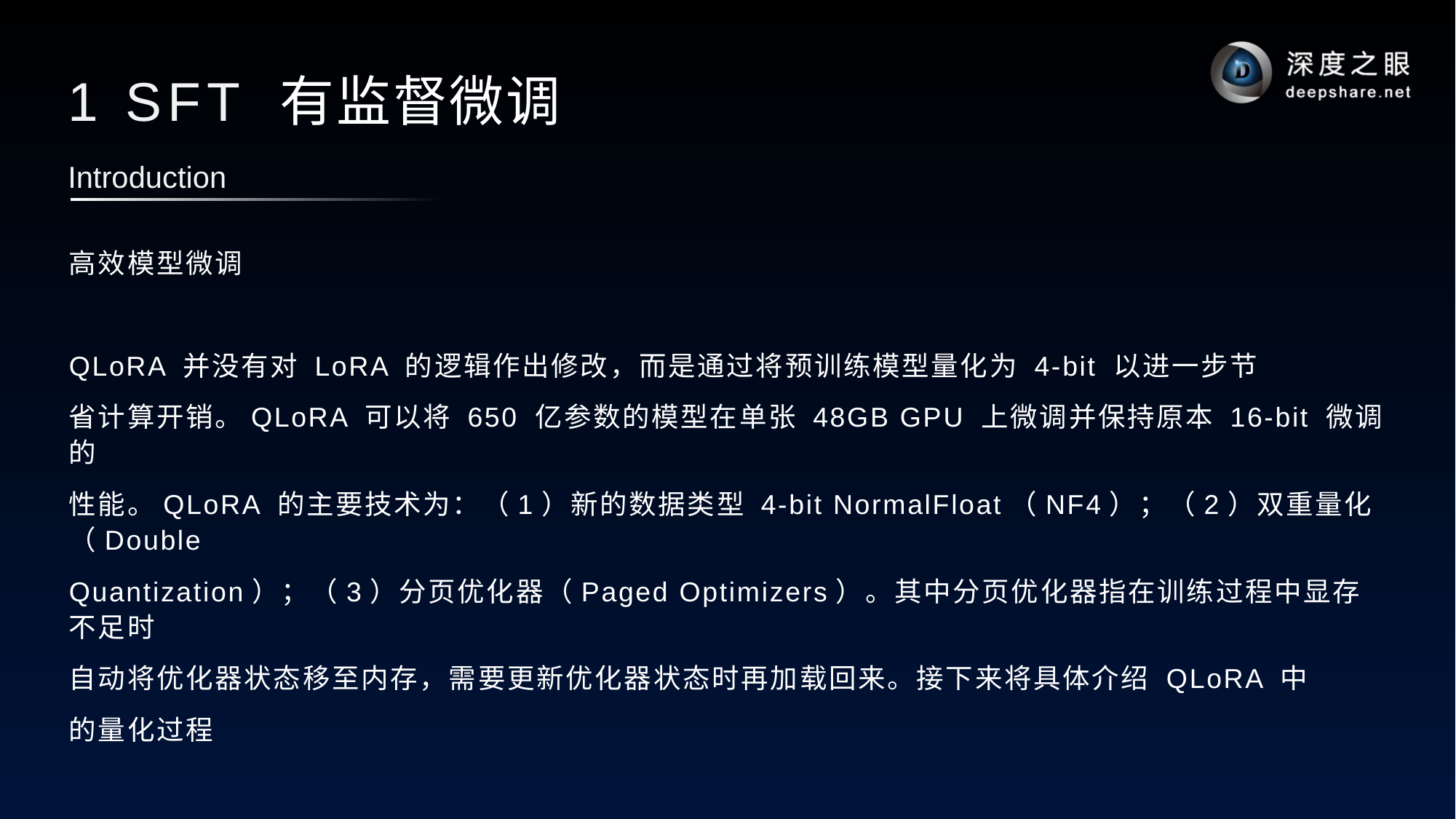

# 1 SFT 有监督微调
Introduction
高效模型微调

QLoRA 并没有对 LoRA 的逻辑作出修改，而是通过将预训练模型量化为 4-bit 以进一步节
省计算开销。QLoRA 可以将 650 亿参数的模型在单张 48GB GPU 上微调并保持原本 16-bit 微调的
性能。QLoRA 的主要技术为：（1）新的数据类型 4-bit NormalFloat（NF4）；（2）双重量化（Double
Quantization）；（3）分页优化器（Paged Optimizers）。其中分页优化器指在训练过程中显存不足时
自动将优化器状态移至内存，需要更新优化器状态时再加载回来。接下来将具体介绍 QLoRA 中
的量化过程